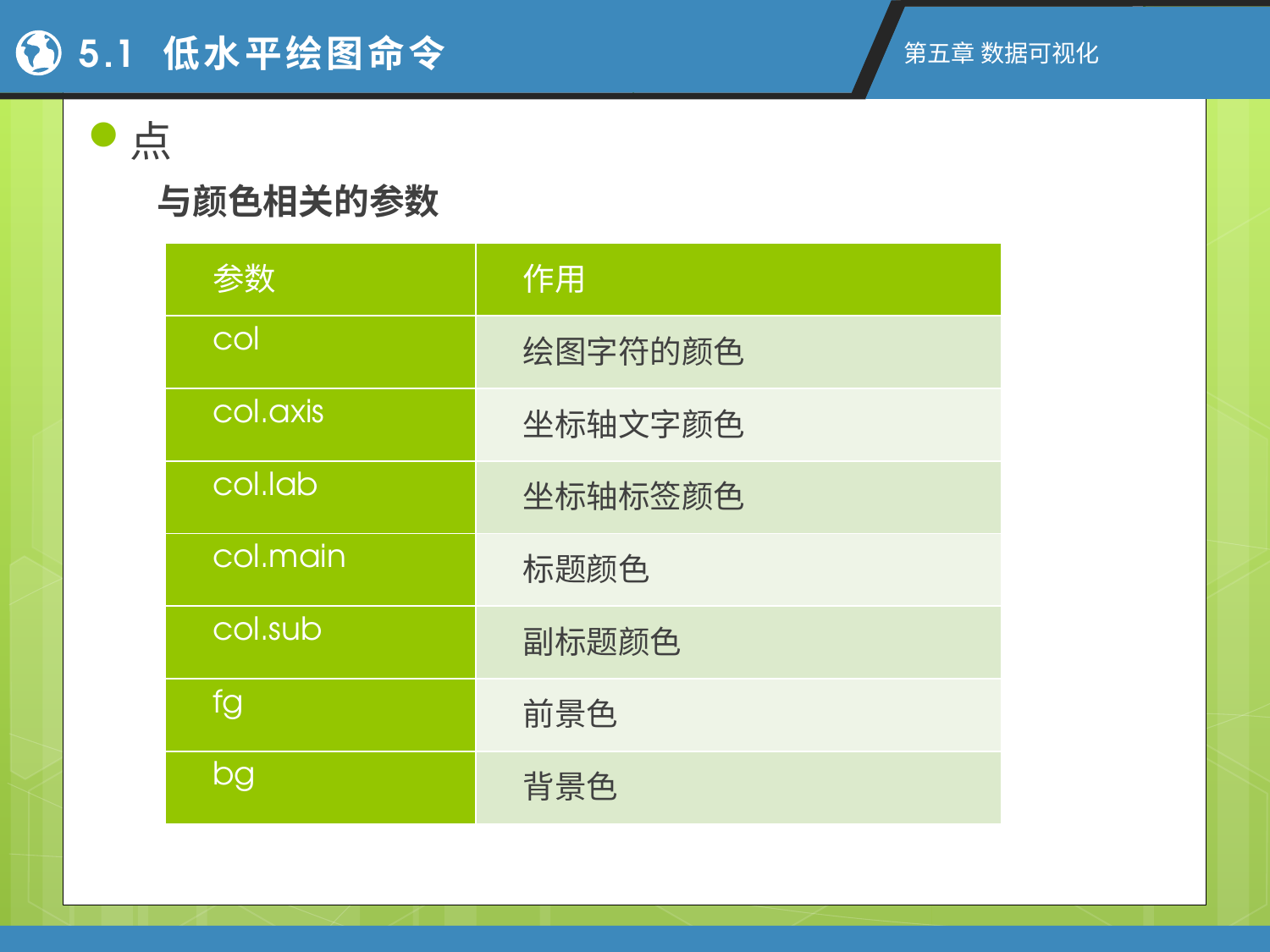

5.1 低水平绘图命令

第五章 数据可视化
点
与颜色相关的参数
| 参数 | 作用 |
| --- | --- |
| col | 绘图字符的颜色 |
| col.axis | 坐标轴文字颜色 |
| col.lab | 坐标轴标签颜色 |
| col.main | 标题颜色 |
| col.sub | 副标题颜色 |
| fg | 前景色 |
| bg | 背景色 |